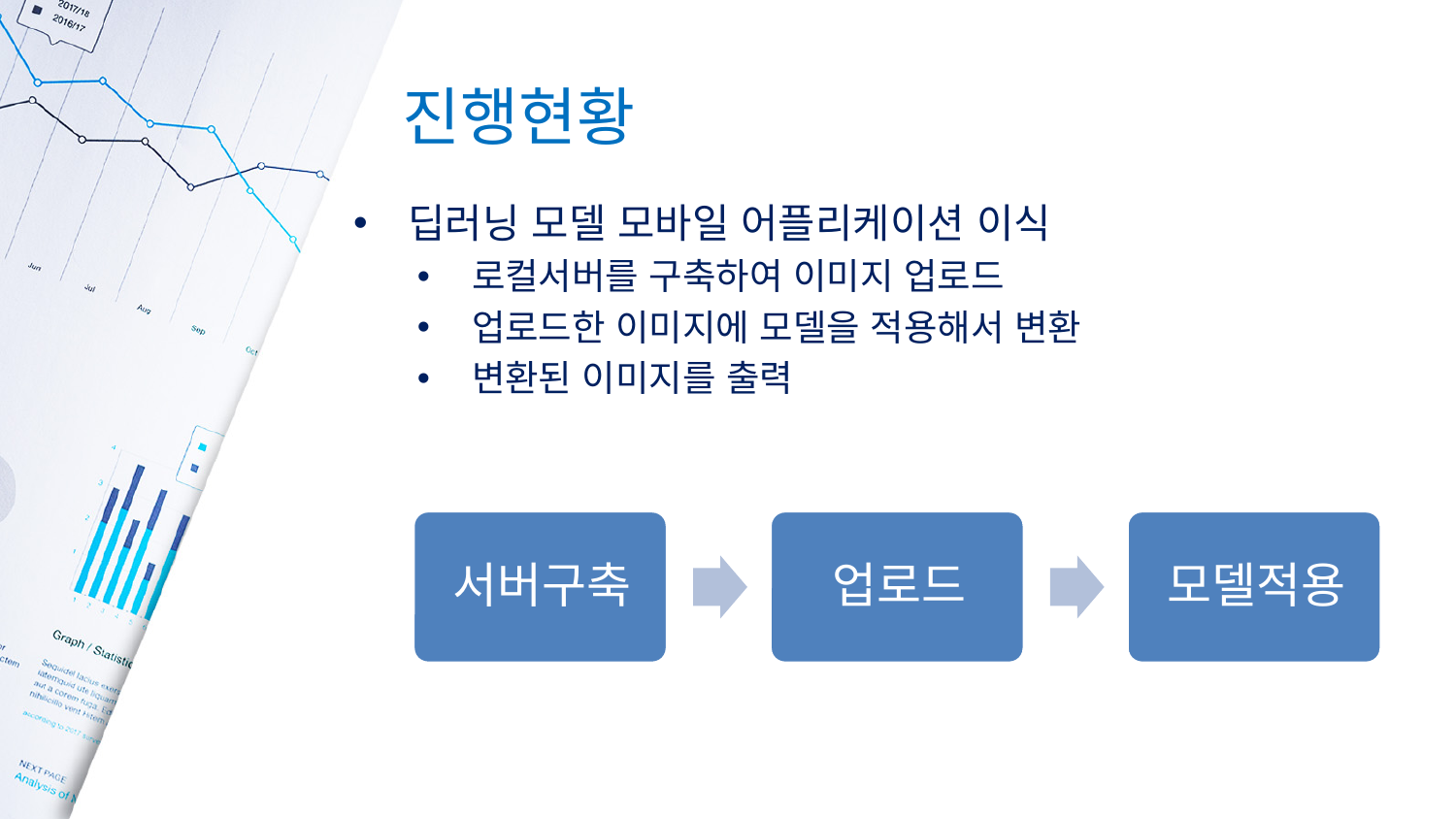

# 진행현황
딥러닝 모델 모바일 어플리케이션 이식
로컬서버를 구축하여 이미지 업로드
업로드한 이미지에 모델을 적용해서 변환
변환된 이미지를 출력

서버구축

업로드

모델적용